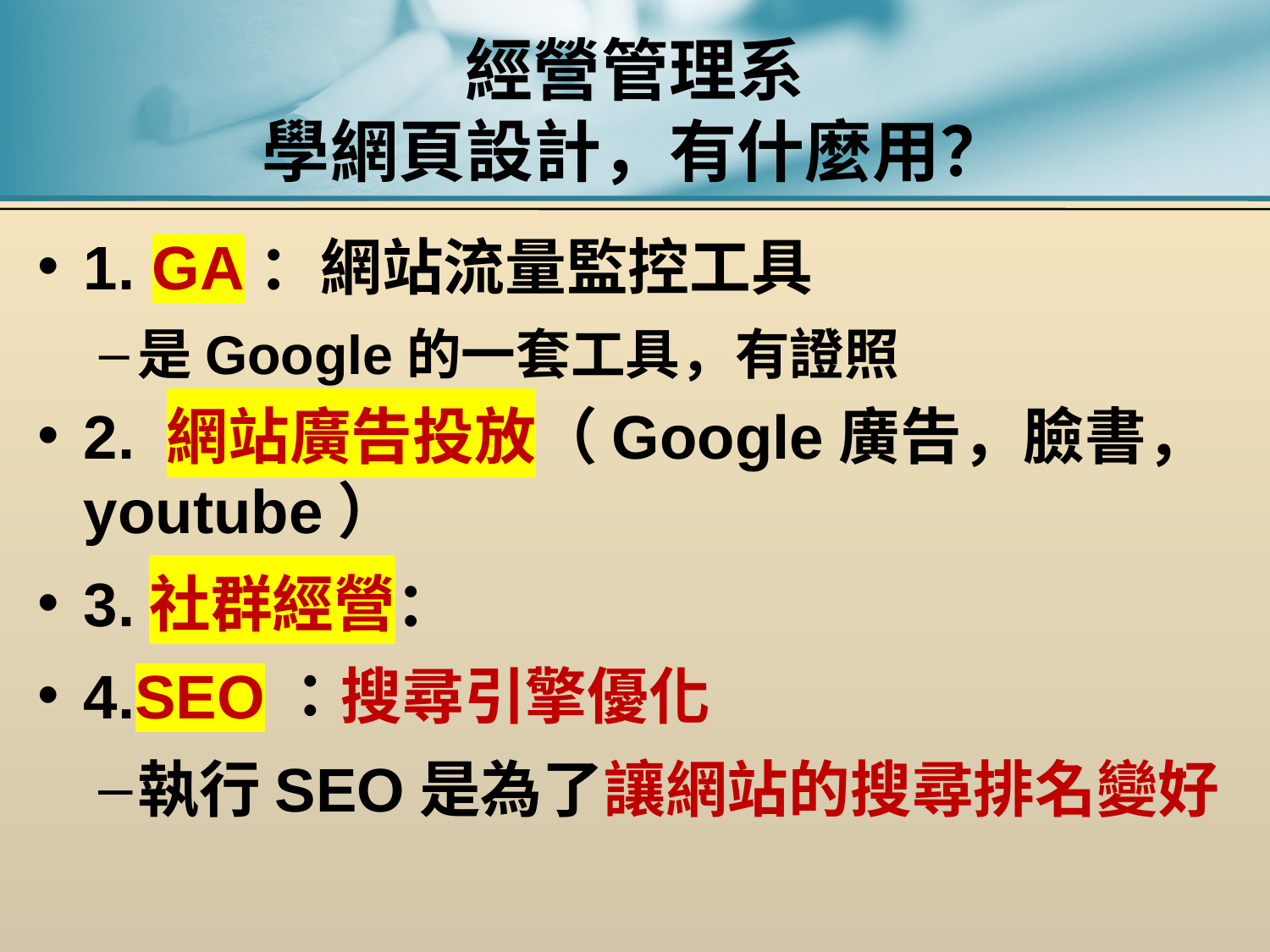

# 經營管理系 學網頁設計，有什麼用？
1. GA：網站流量監控工具
是Google的一套工具，有證照
2. 網站廣告投放（Google廣告，臉書，youtube）
3.社群經營：
4.SEO：搜尋引擎優化
執行SEO是為了讓網站的搜尋排名變好